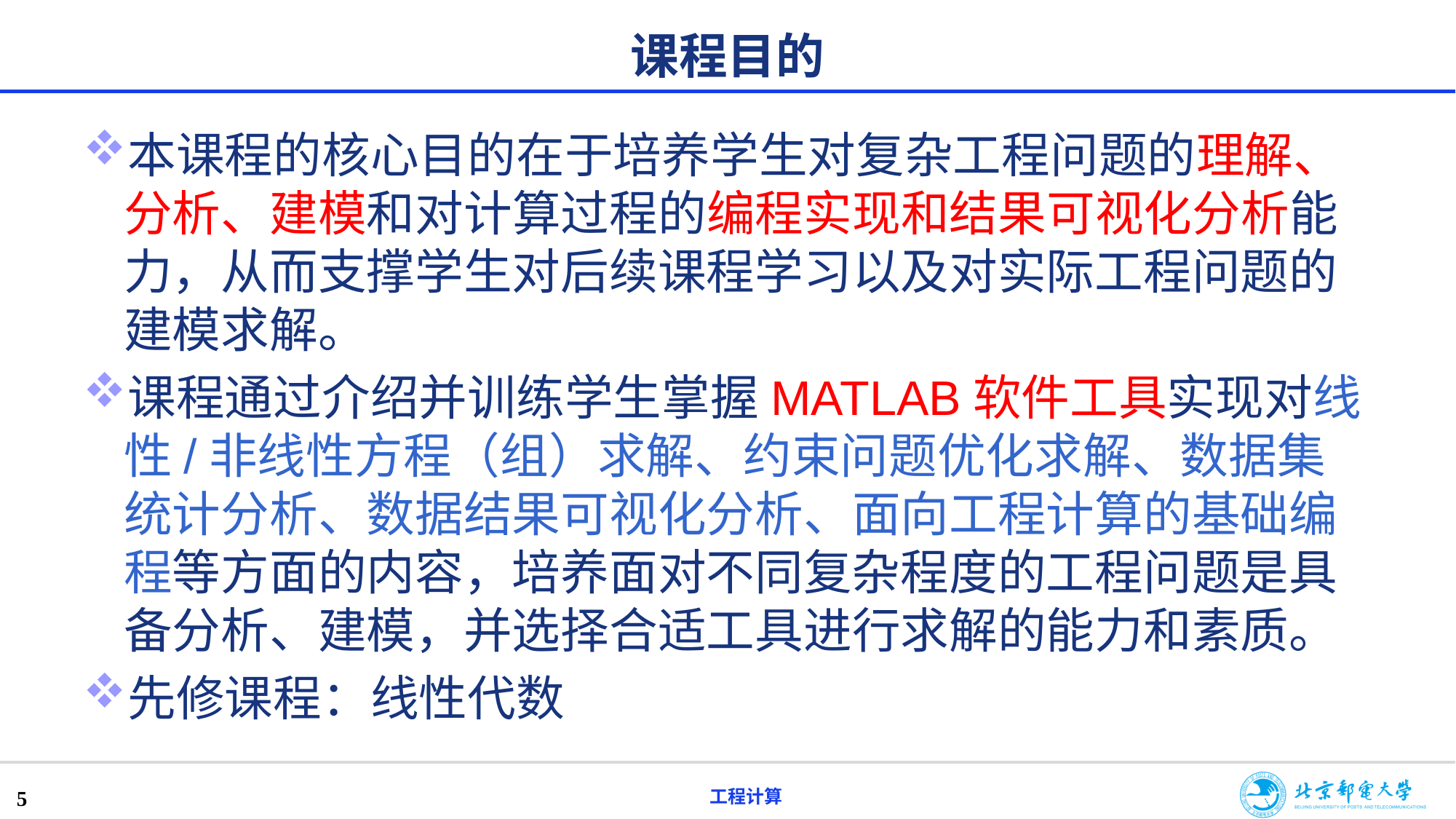

# 课程目的
本课程的核心目的在于培养学生对复杂工程问题的理解、分析、建模和对计算过程的编程实现和结果可视化分析能力，从而支撑学生对后续课程学习以及对实际工程问题的建模求解。
课程通过介绍并训练学生掌握MATLAB软件工具实现对线性/非线性方程（组）求解、约束问题优化求解、数据集统计分析、数据结果可视化分析、面向工程计算的基础编程等方面的内容，培养面对不同复杂程度的工程问题是具备分析、建模，并选择合适工具进行求解的能力和素质。
先修课程：线性代数
5